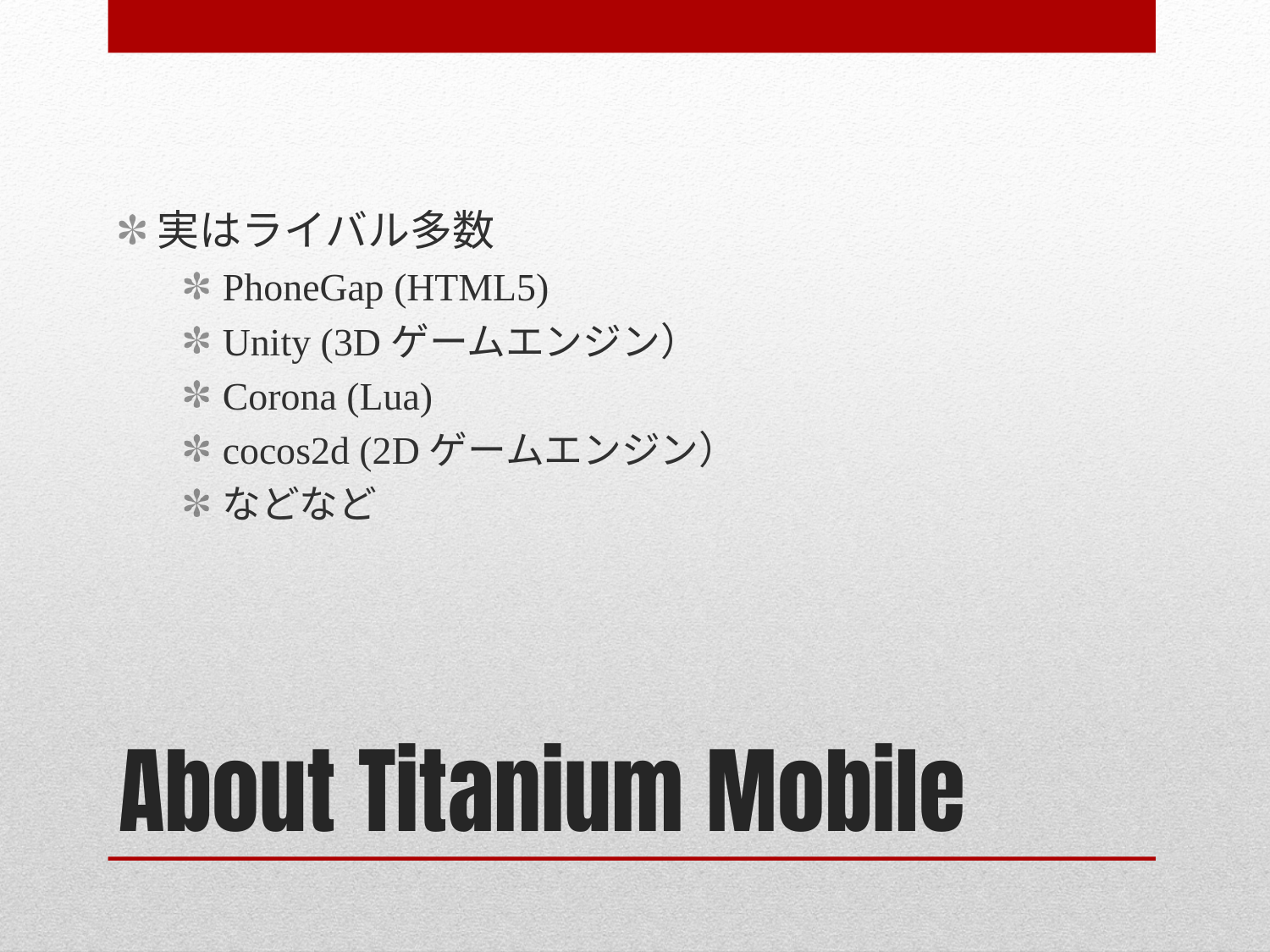

実はライバル多数
PhoneGap (HTML5)
Unity (3Dゲームエンジン）
Corona (Lua)
cocos2d (2Dゲームエンジン）
などなど
# About Titanium Mobile